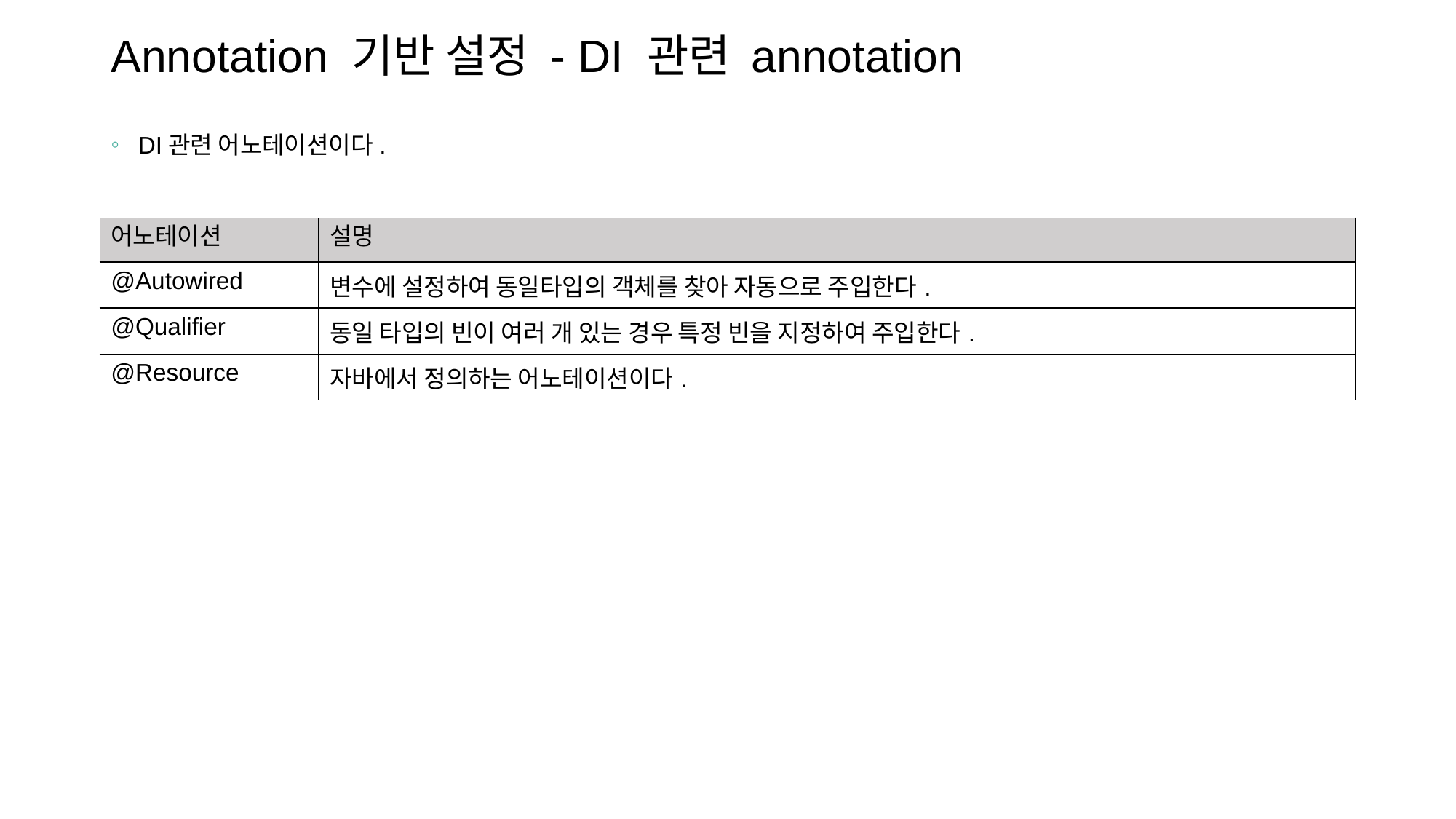

# Annotation 기반 설정 - DI 관련 annotation
DI관련 어노테이션이다.
| 어노테이션 | 설명 |
| --- | --- |
| @Autowired | 변수에 설정하여 동일타입의 객체를 찾아 자동으로 주입한다. |
| @Qualifier | 동일 타입의 빈이 여러 개 있는 경우 특정 빈을 지정하여 주입한다. |
| @Resource | 자바에서 정의하는 어노테이션이다. |